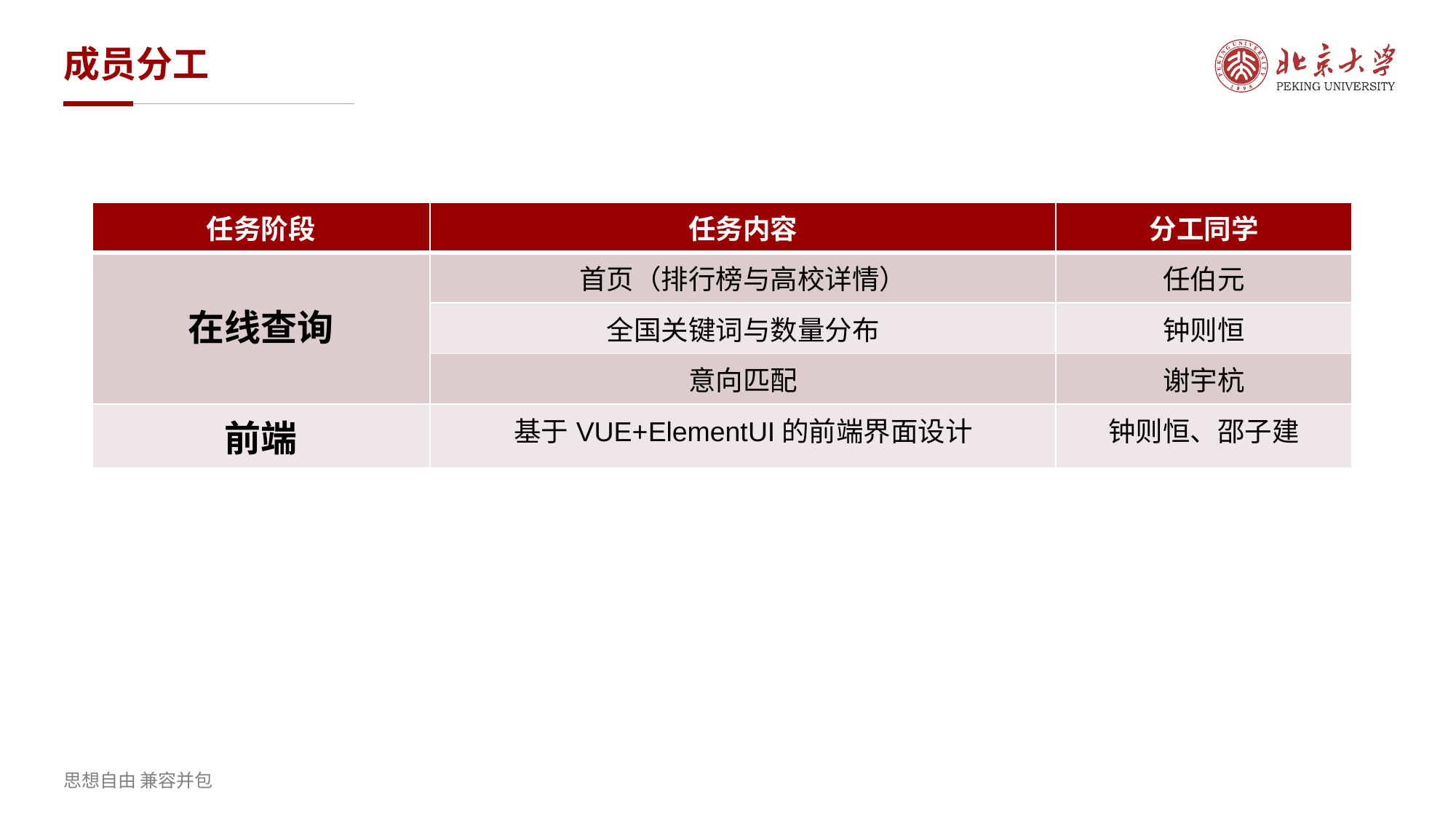

# 成员分工
| 任务阶段 | 任务内容 | 分工同学 |
| --- | --- | --- |
| 在线查询 | 首页（排行榜与高校详情） | 任伯元 |
|  | 全国关键词与数量分布 | 钟则恒 |
|  | 意向匹配 | 谢宇杭 |
| 前端 | 基于VUE+ElementUI的前端界面设计 | 钟则恒、邵子建 |